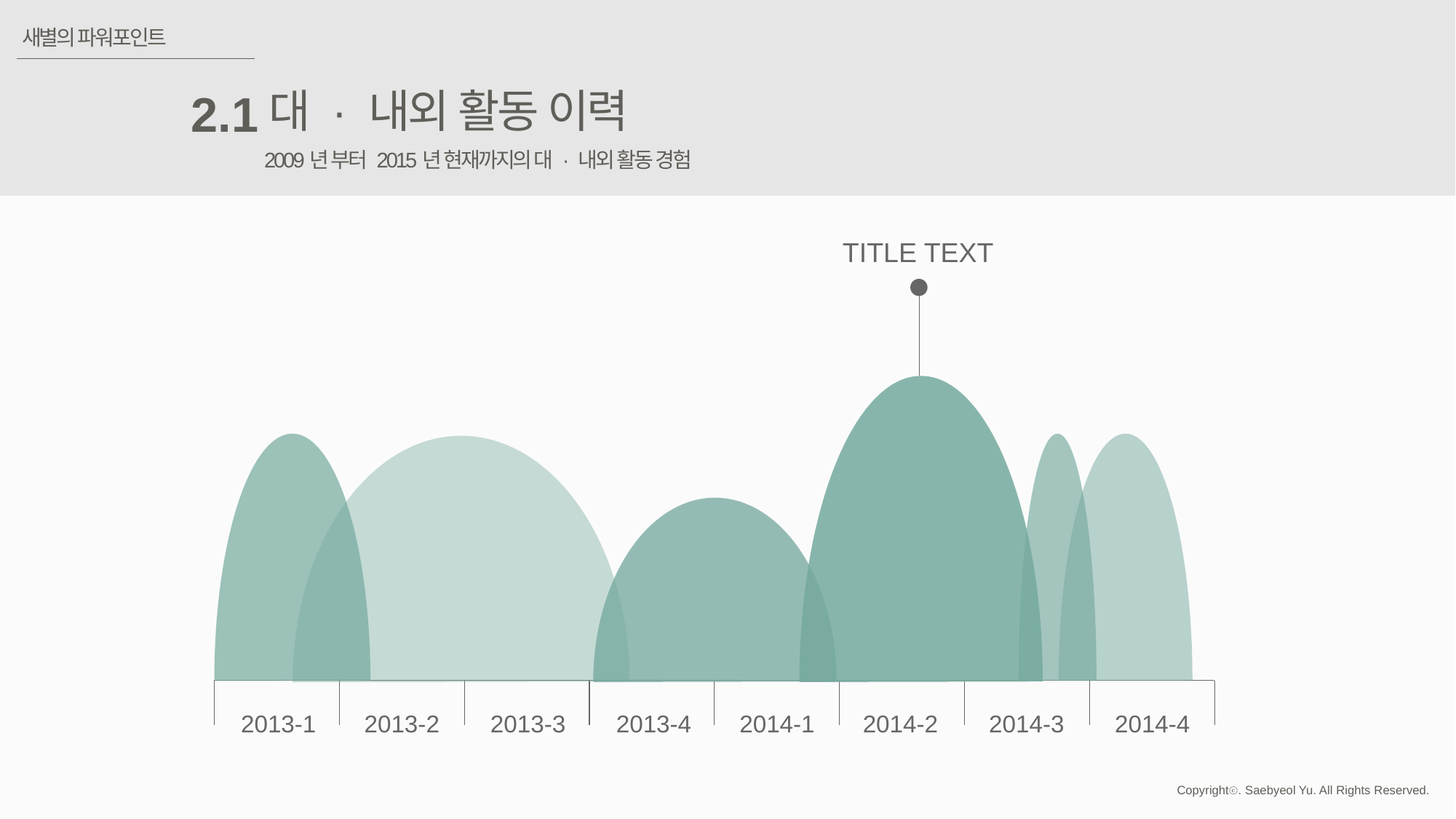

새별의 파워포인트
대 · 내외 활동 이력
2.1
2009년 부터 2015년 현재까지의 대 · 내외 활동 경험
TITLE TEXT

2013-1
2013-2
2013-3
2013-4
2014-1
2014-2
2014-3
2014-4